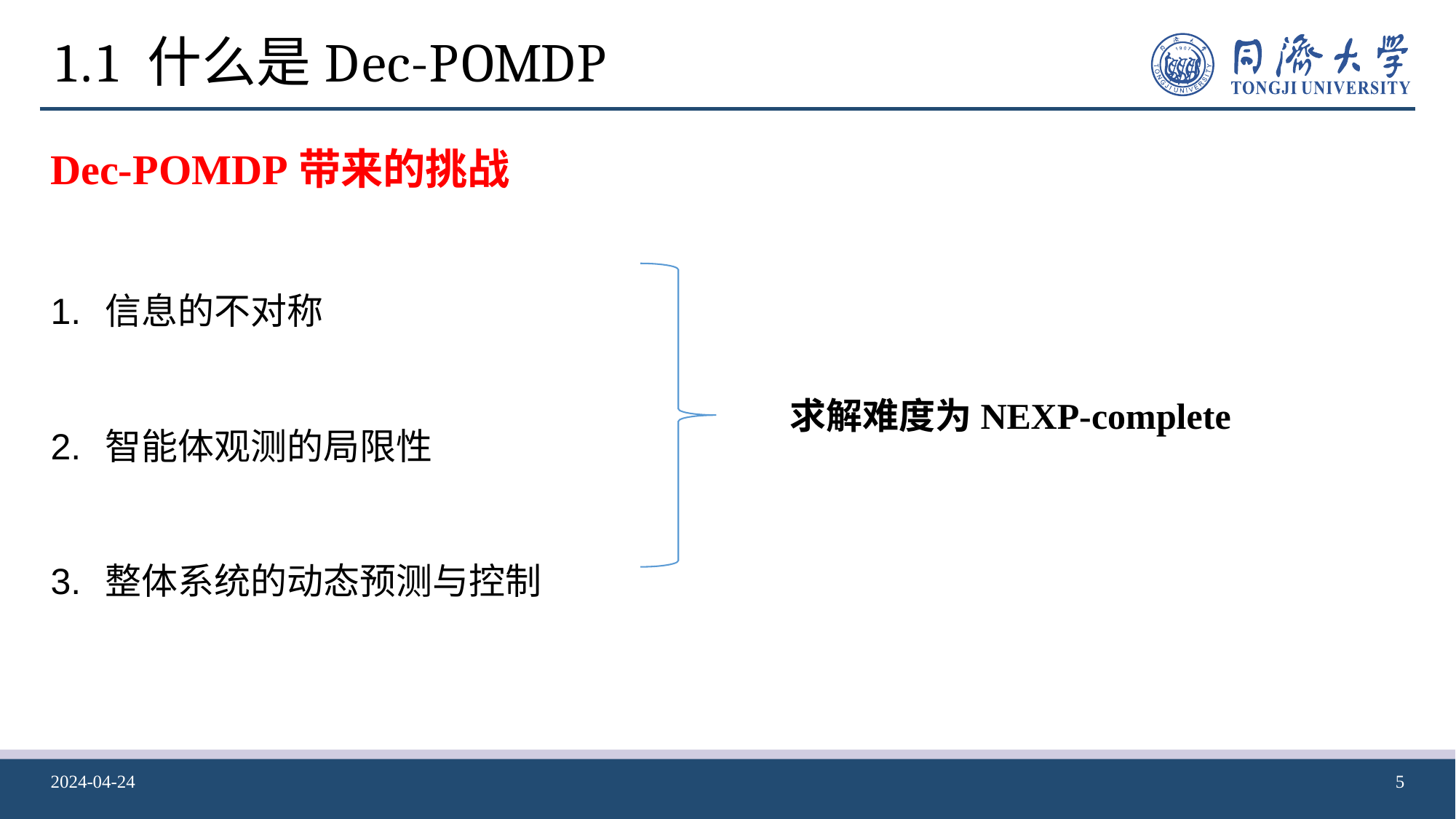

# 1.1 什么是Dec-POMDP
Dec-POMDP带来的挑战

信息的不对称

智能体观测的局限性

整体系统的动态预测与控制

求解难度为NEXP-complete
2024-04-24
5